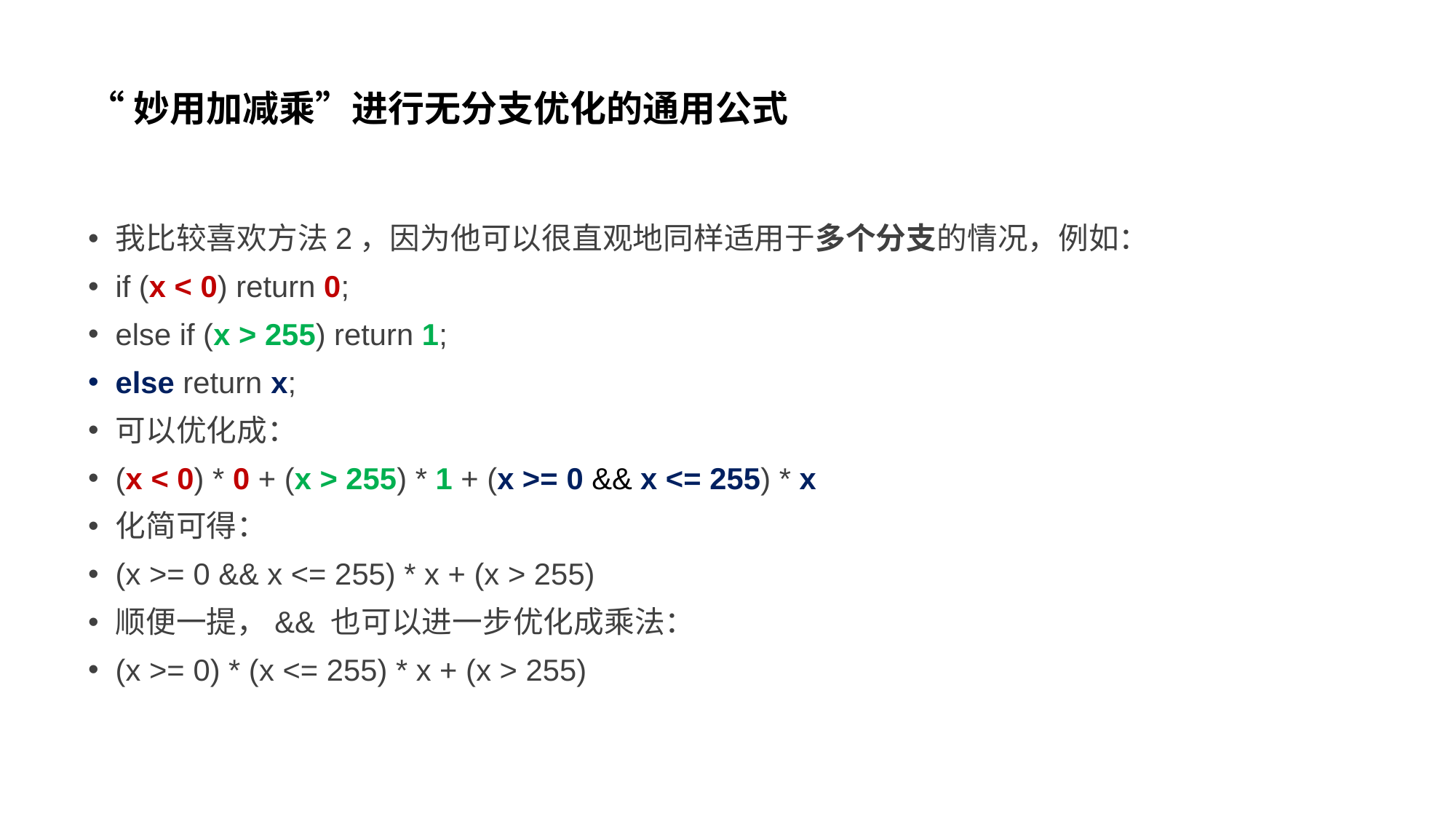

# “妙用加减乘”进行无分支优化的通用公式
我比较喜欢方法2，因为他可以很直观地同样适用于多个分支的情况，例如：
if (x < 0) return 0;
else if (x > 255) return 1;
else return x;
可以优化成：
(x < 0) * 0 + (x > 255) * 1 + (x >= 0 && x <= 255) * x
化简可得：
(x >= 0 && x <= 255) * x + (x > 255)
顺便一提，&& 也可以进一步优化成乘法：
(x >= 0) * (x <= 255) * x + (x > 255)